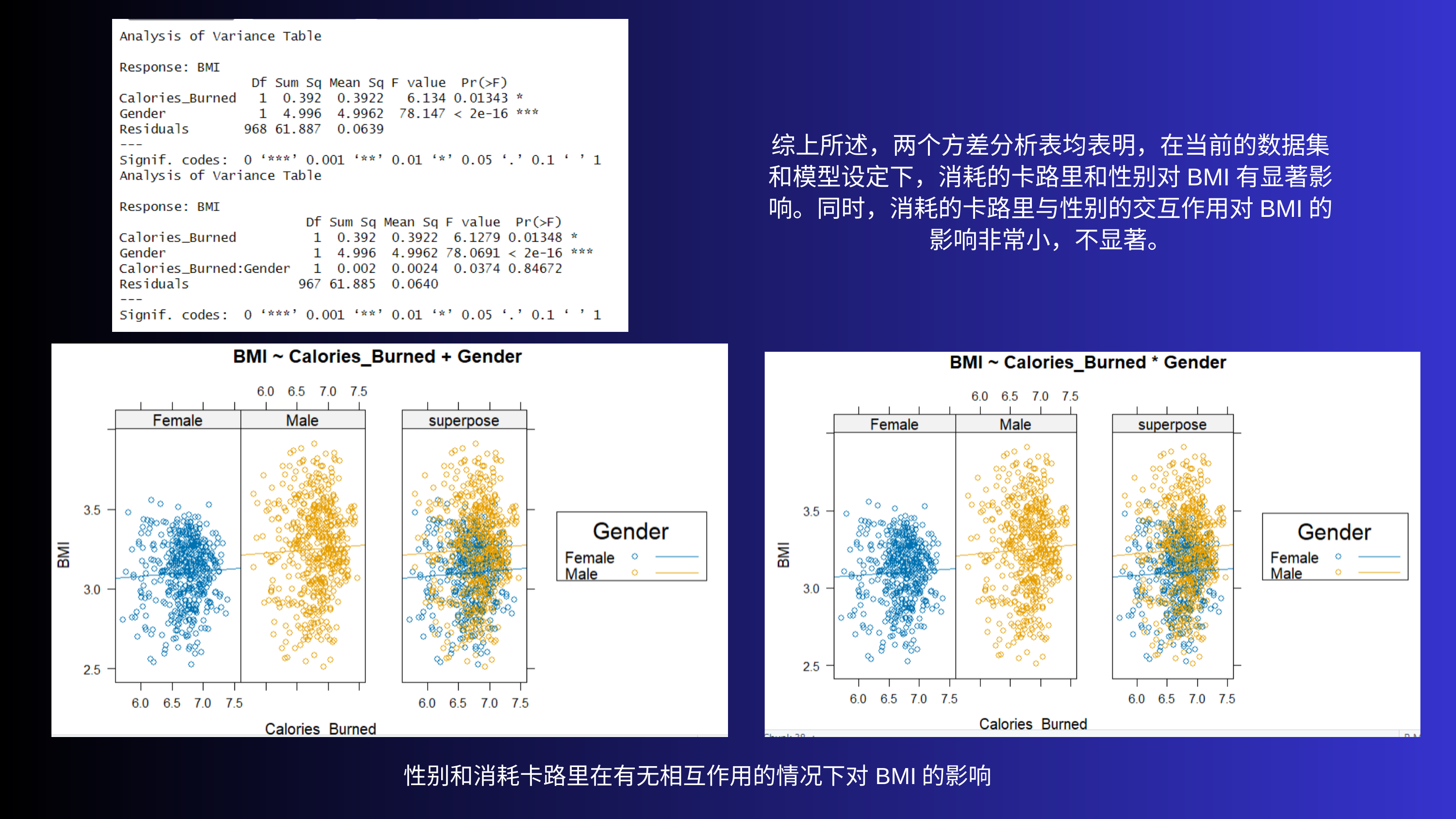

综上所述，两个方差分析表均表明，在当前的数据集和模型设定下，消耗的卡路里和性别对BMI有显著影响。同时，消耗的卡路里与性别的交互作用对BMI的影响非常小，不显著。

性别和消耗卡路里在有无相互作用的情况下对BMI的影响